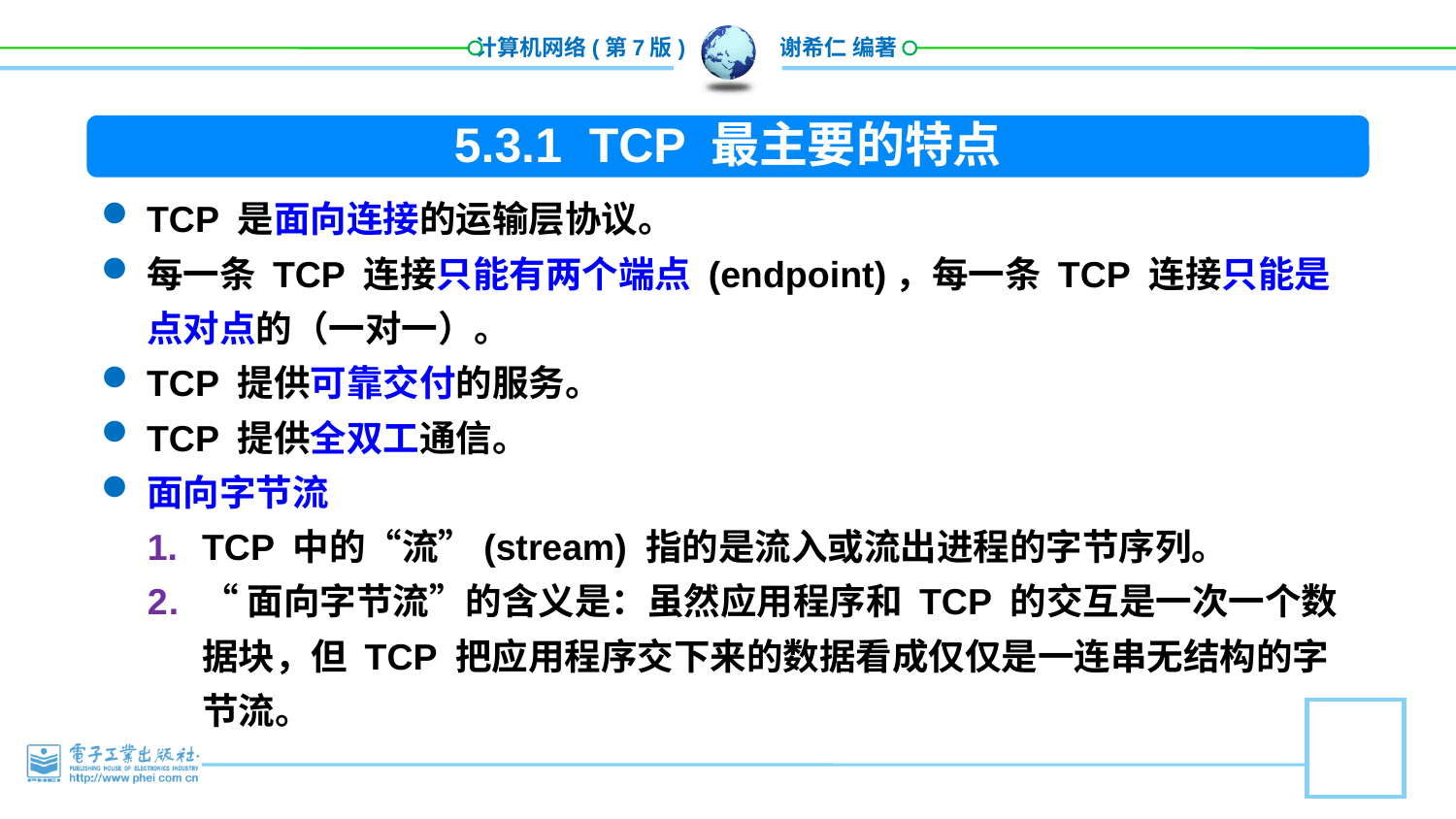

5.3.1  TCP 最主要的特点

TCP 是面向连接的运输层协议。
每一条 TCP 连接只能有两个端点 (endpoint)，每一条 TCP 连接只能是点对点的（一对一）。
TCP 提供可靠交付的服务。
TCP 提供全双工通信。
面向字节流
TCP 中的“流”(stream) 指的是流入或流出进程的字节序列。
“面向字节流”的含义是：虽然应用程序和 TCP 的交互是一次一个数据块，但 TCP 把应用程序交下来的数据看成仅仅是一连串无结构的字节流。